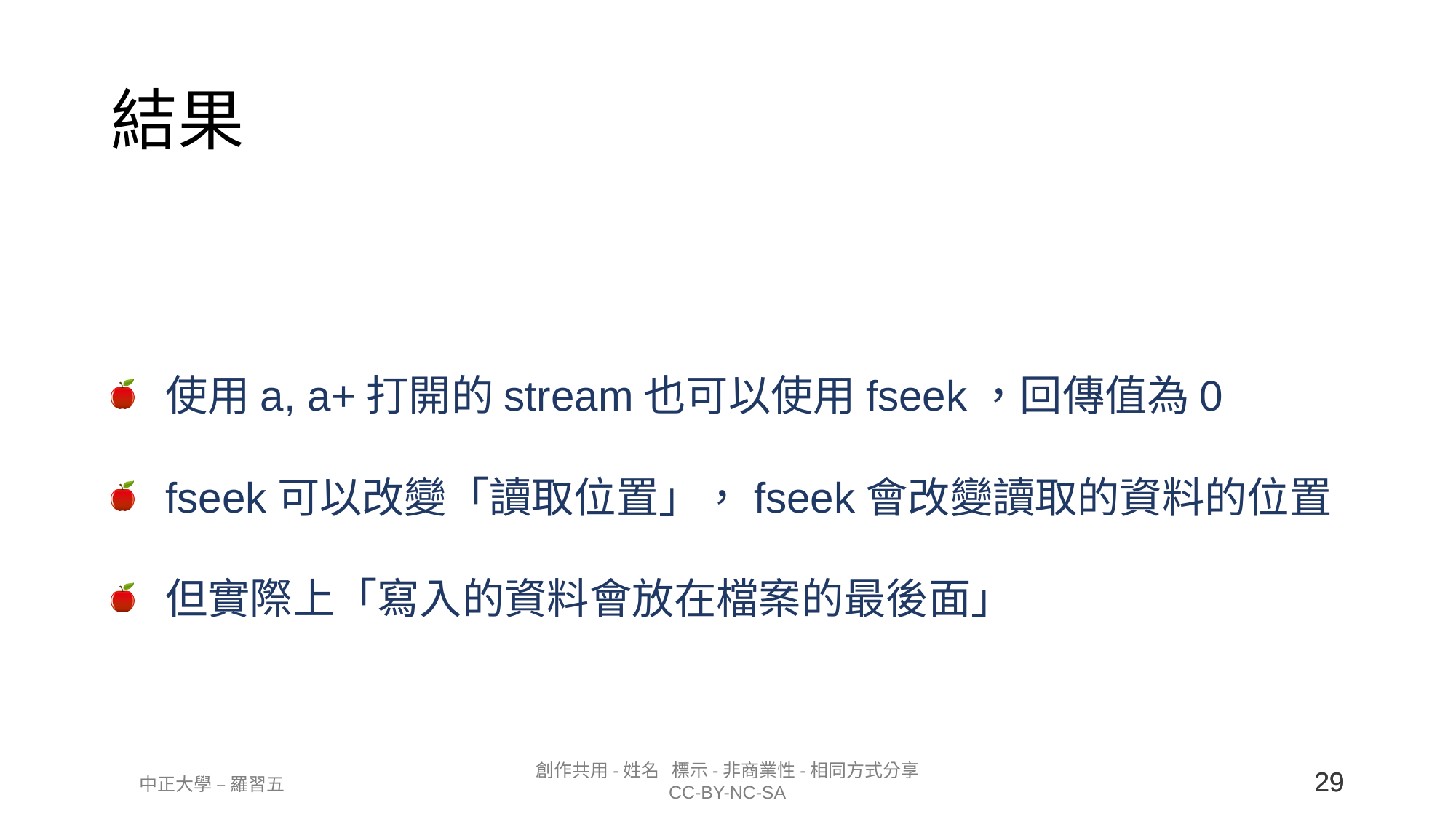

# 結果
使用a, a+打開的stream也可以使用fseek，回傳值為0
fseek可以改變「讀取位置」，fseek會改變讀取的資料的位置
但實際上「寫入的資料會放在檔案的最後面」